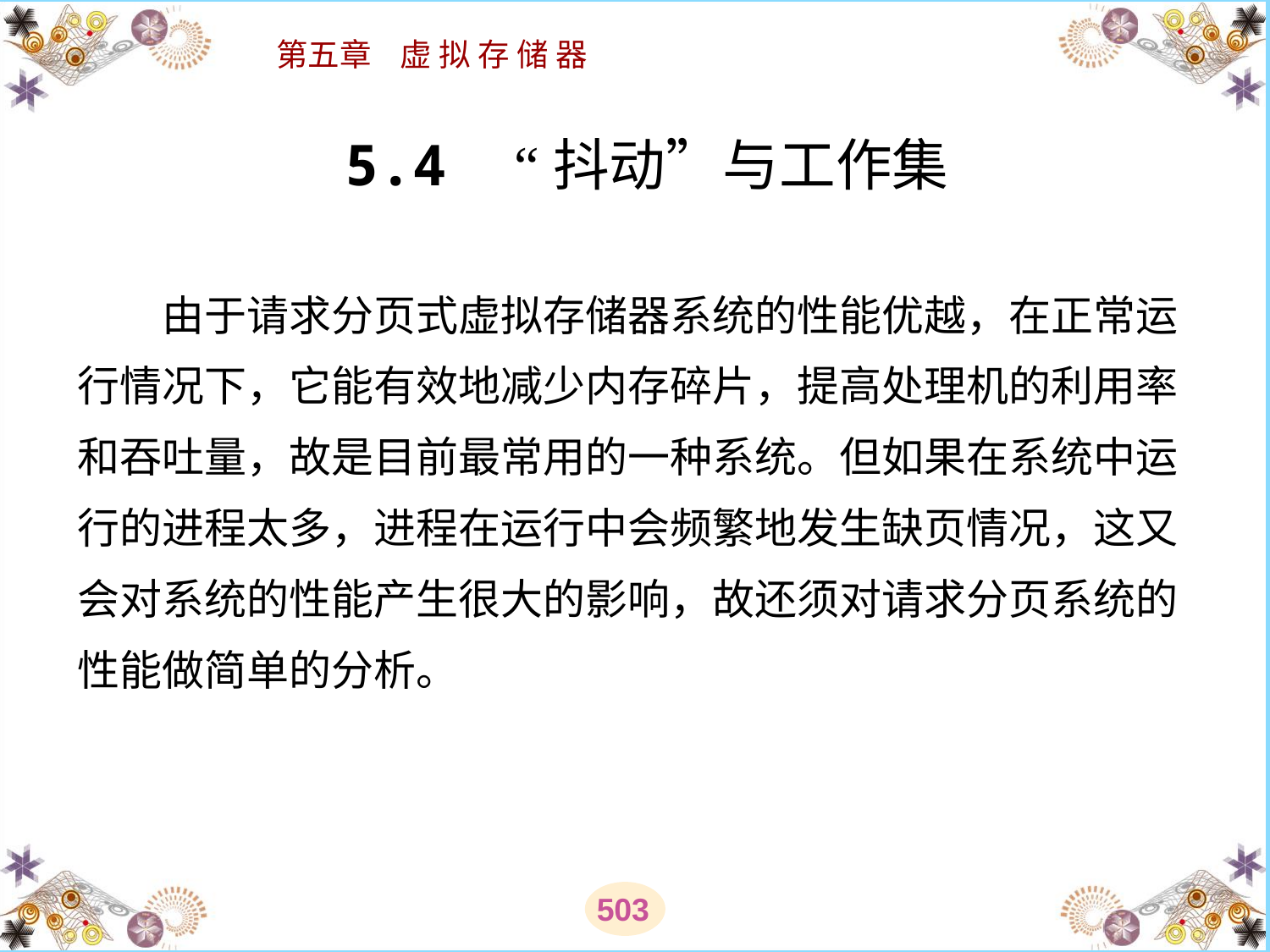

# 5.4  “抖动”与工作集 　　由于请求分页式虚拟存储器系统的性能优越，在正常运行情况下，它能有效地减少内存碎片，提高处理机的利用率和吞吐量，故是目前最常用的一种系统。但如果在系统中运行的进程太多，进程在运行中会频繁地发生缺页情况，这又会对系统的性能产生很大的影响，故还须对请求分页系统的性能做简单的分析。